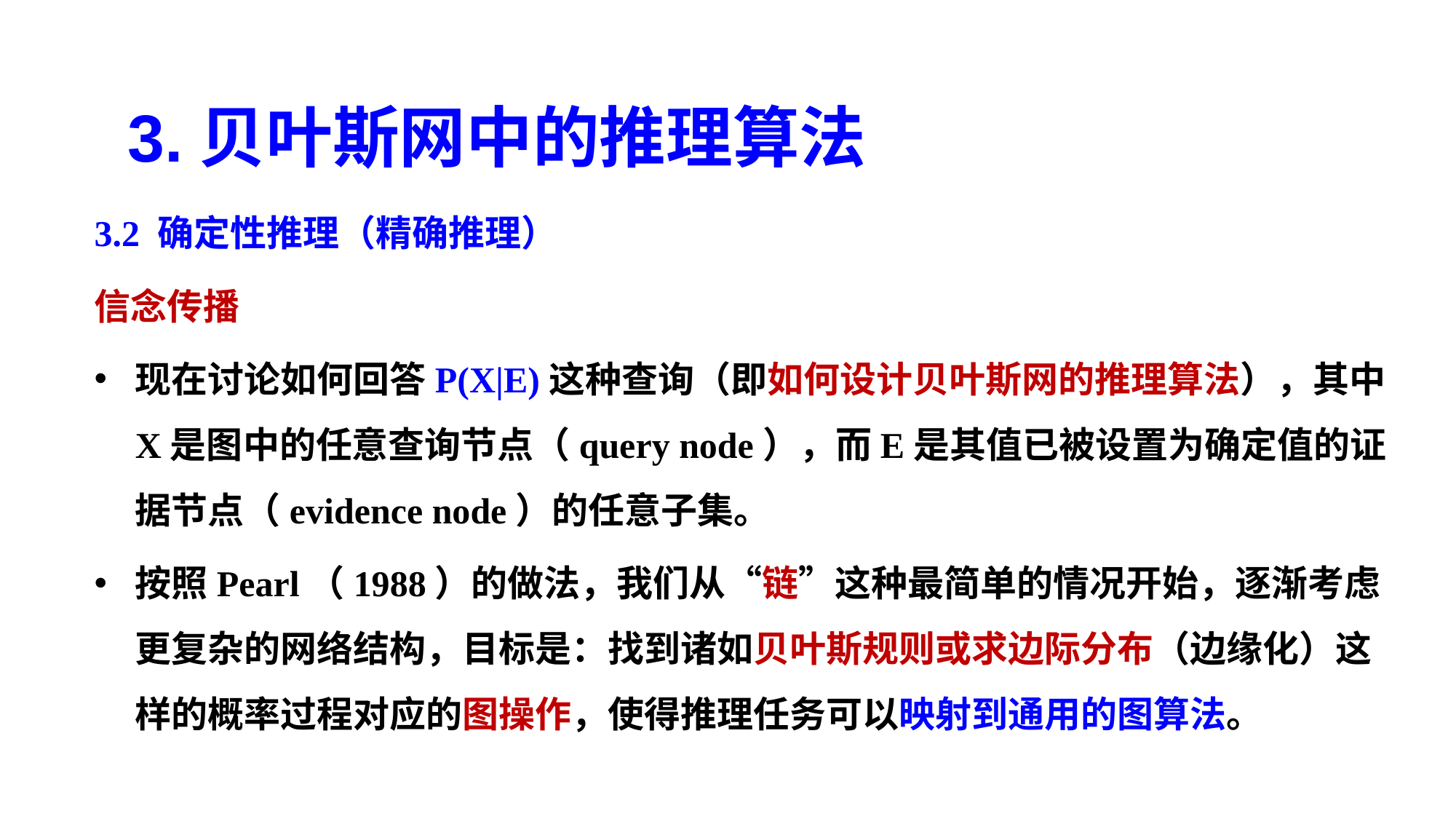

3.贝叶斯网中的推理算法
3.2 确定性推理（精确推理）
信念传播
现在讨论如何回答P(X|E)这种查询（即如何设计贝叶斯网的推理算法），其中X是图中的任意查询节点（query node），而E是其值已被设置为确定值的证据节点（evidence node）的任意子集。
按照Pearl（1988）的做法，我们从“链”这种最简单的情况开始，逐渐考虑更复杂的网络结构，目标是：找到诸如贝叶斯规则或求边际分布（边缘化）这样的概率过程对应的图操作，使得推理任务可以映射到通用的图算法。